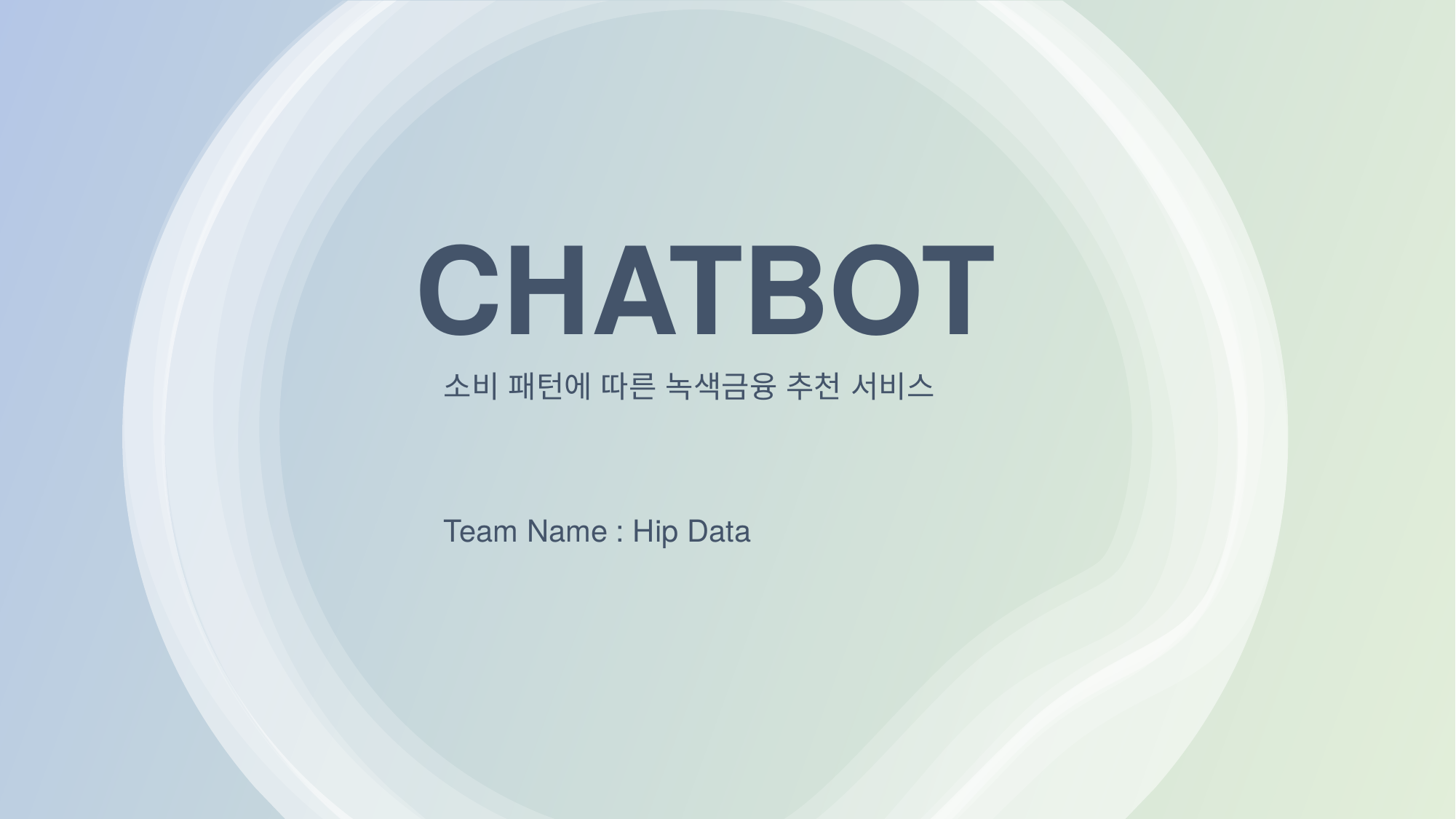

# CHATBOT
소비 패턴에 따른 녹색금융 추천 서비스

Team Name : Hip Data